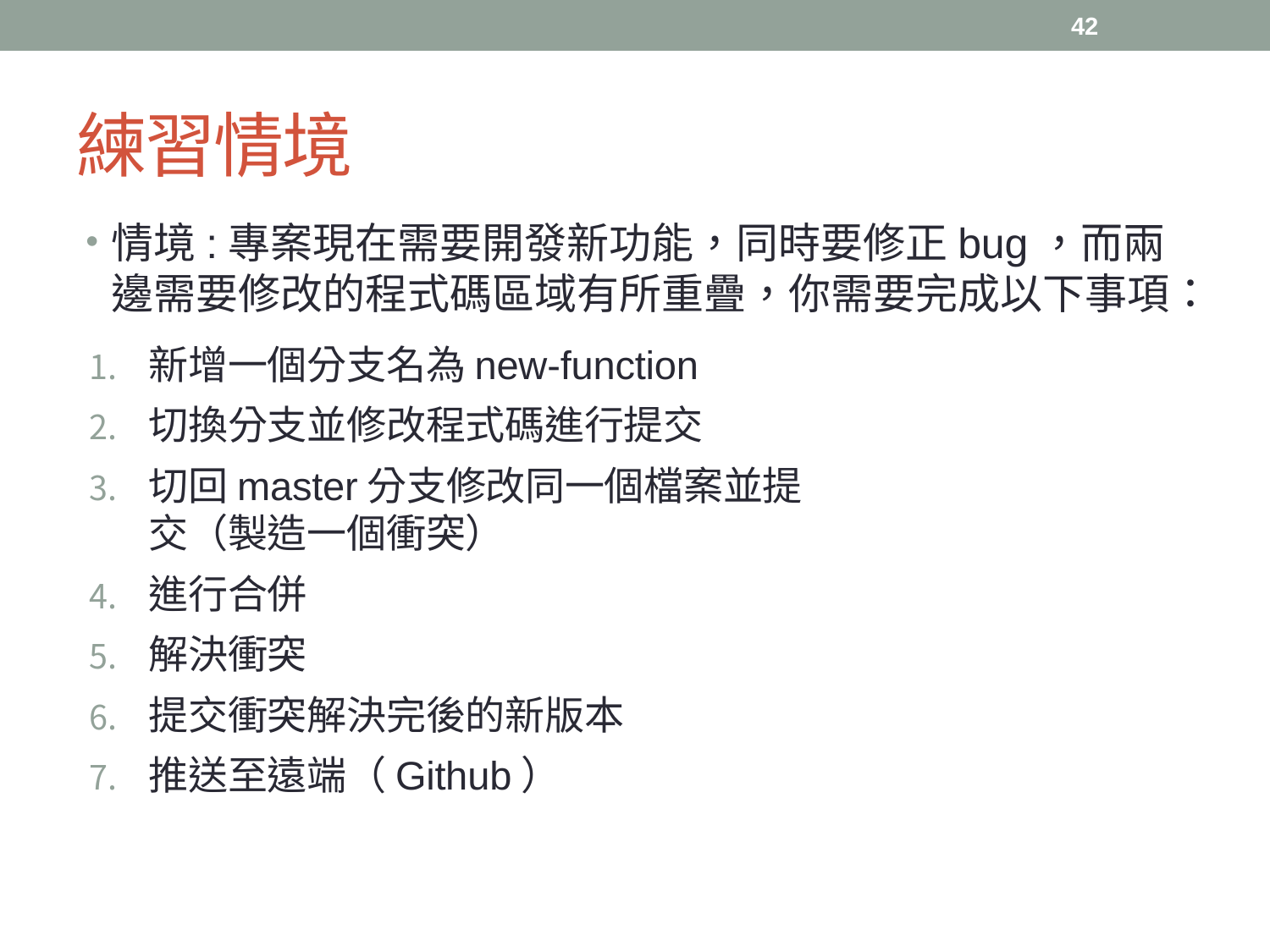

42
# 練習情境

情境:專案現在需要開發新功能，同時要修正bug，而兩邊需要修改的程式碼區域有所重疊，你需要完成以下事項：
新增一個分支名為new-function
切換分支並修改程式碼進行提交
切回master分支修改同一個檔案並提交（製造一個衝突）
進行合併
解決衝突
提交衝突解決完後的新版本
推送至遠端（Github）